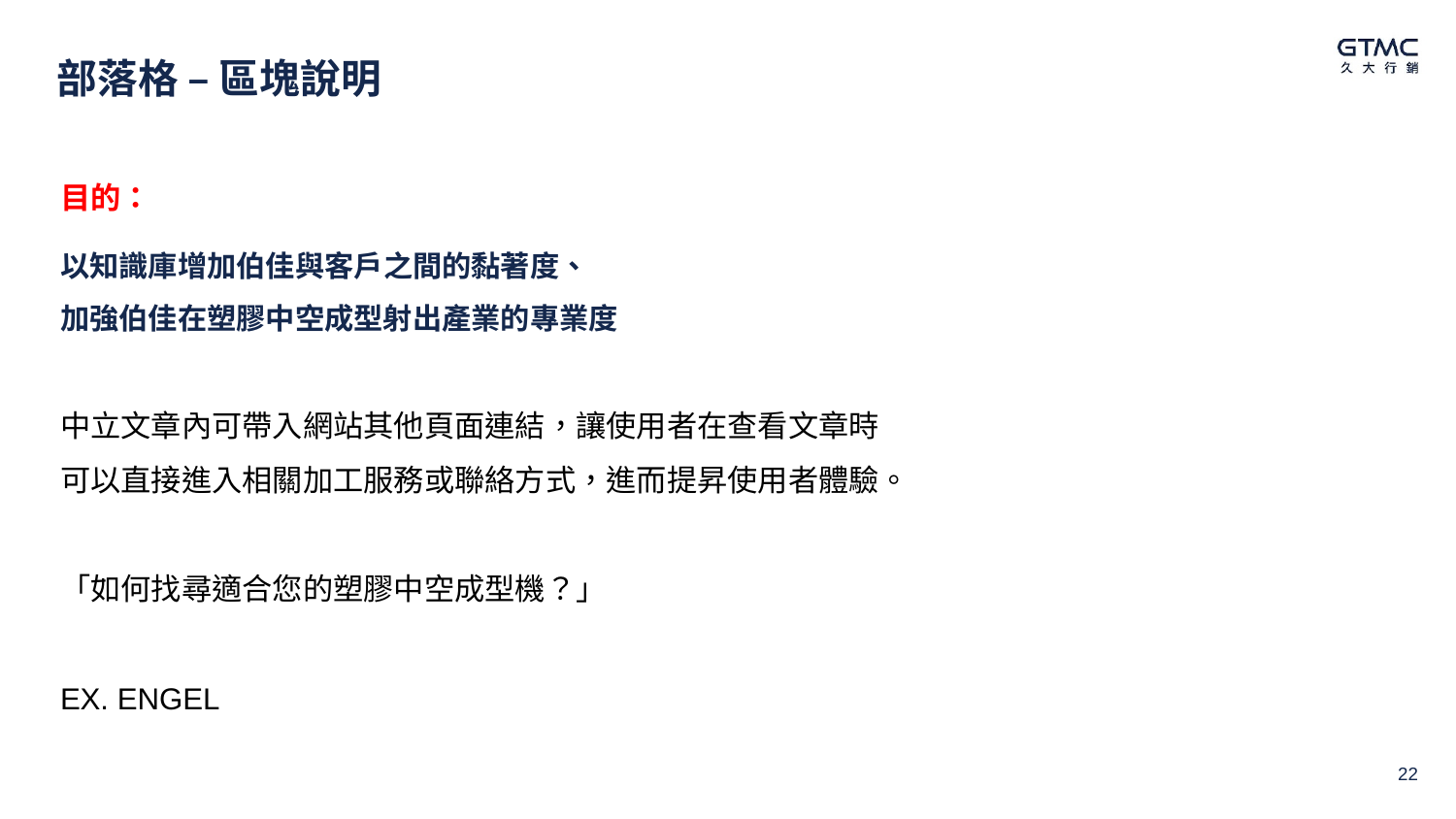

# 部落格 – 區塊說明
目的：
以知識庫增加伯佳與客戶之間的黏著度、
加強伯佳在塑膠中空成型射出產業的專業度
中立文章內可帶入網站其他頁面連結，讓使用者在查看文章時可以直接進入相關加工服務或聯絡方式，進而提昇使用者體驗。
「如何找尋適合您的塑膠中空成型機？」
EX. ENGEL
22